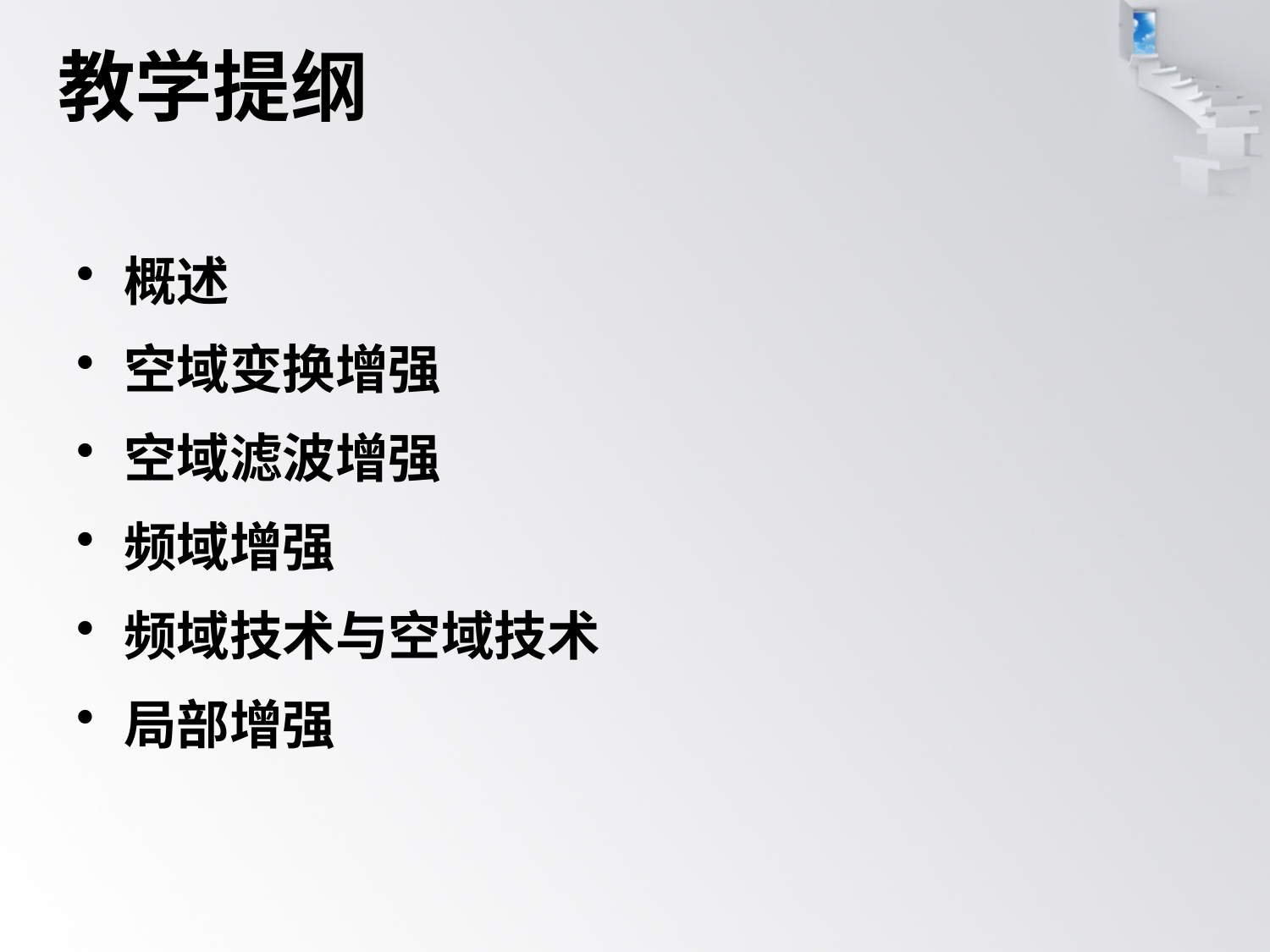

# 教学提纲
概述
空域变换增强
空域滤波增强
频域增强
频域技术与空域技术
局部增强